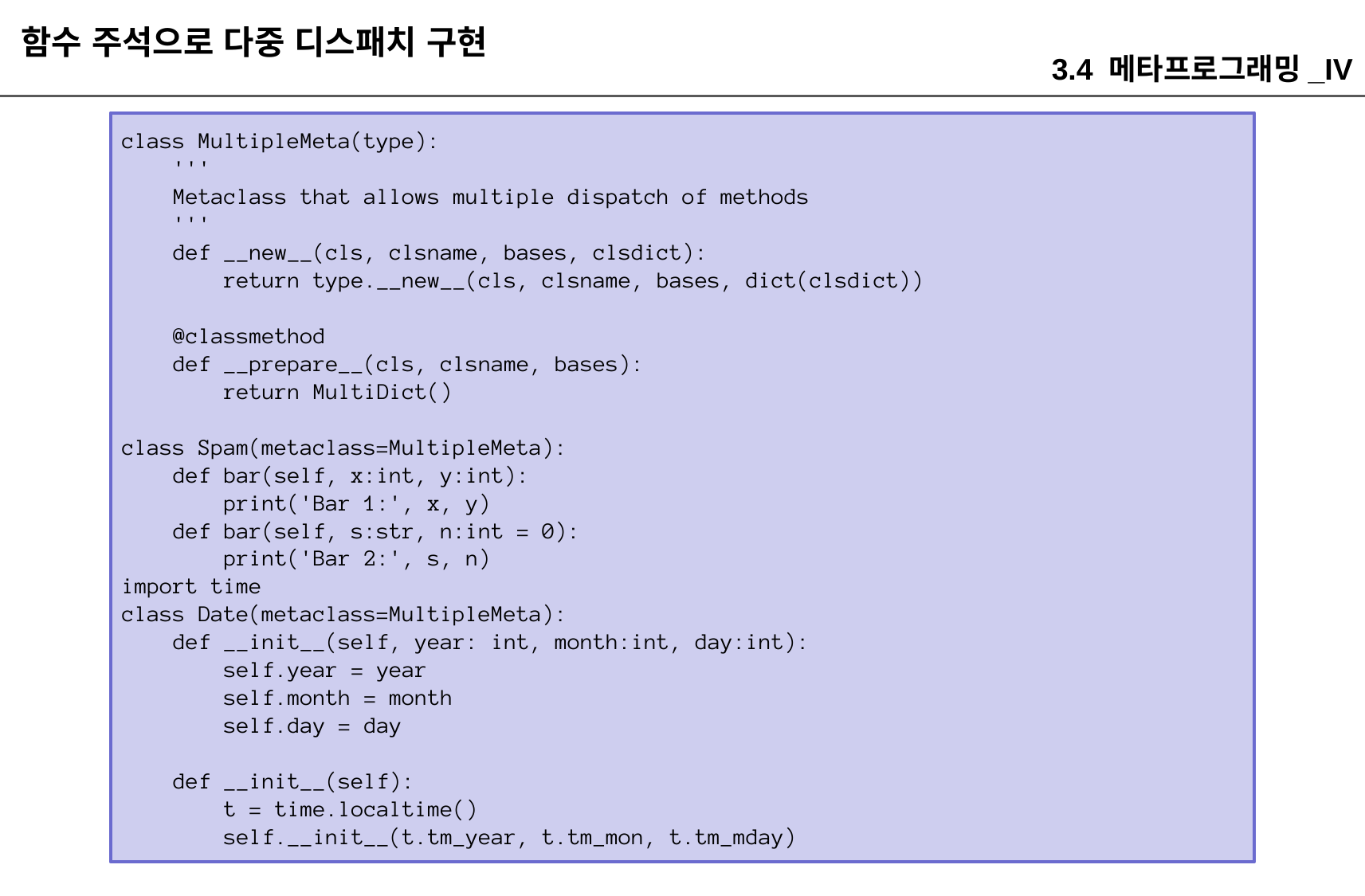

함수 주석으로 다중 디스패치 구현
3.4 메타프로그래밍_IV
class MultipleMeta(type):
    '''
    Metaclass that allows multiple dispatch of methods
    '''
    def __new__(cls, clsname, bases, clsdict):
        return type.__new__(cls, clsname, bases, dict(clsdict))

    @classmethod
    def __prepare__(cls, clsname, bases):
        return MultiDict()

class Spam(metaclass=MultipleMeta):
    def bar(self, x:int, y:int):
        print('Bar 1:', x, y)
    def bar(self, s:str, n:int = 0):
        print('Bar 2:', s, n)
import time
class Date(metaclass=MultipleMeta):
    def __init__(self, year: int, month:int, day:int):
        self.year = year
        self.month = month
        self.day = day

    def __init__(self):
        t = time.localtime()
        self.__init__(t.tm_year, t.tm_mon, t.tm_mday)